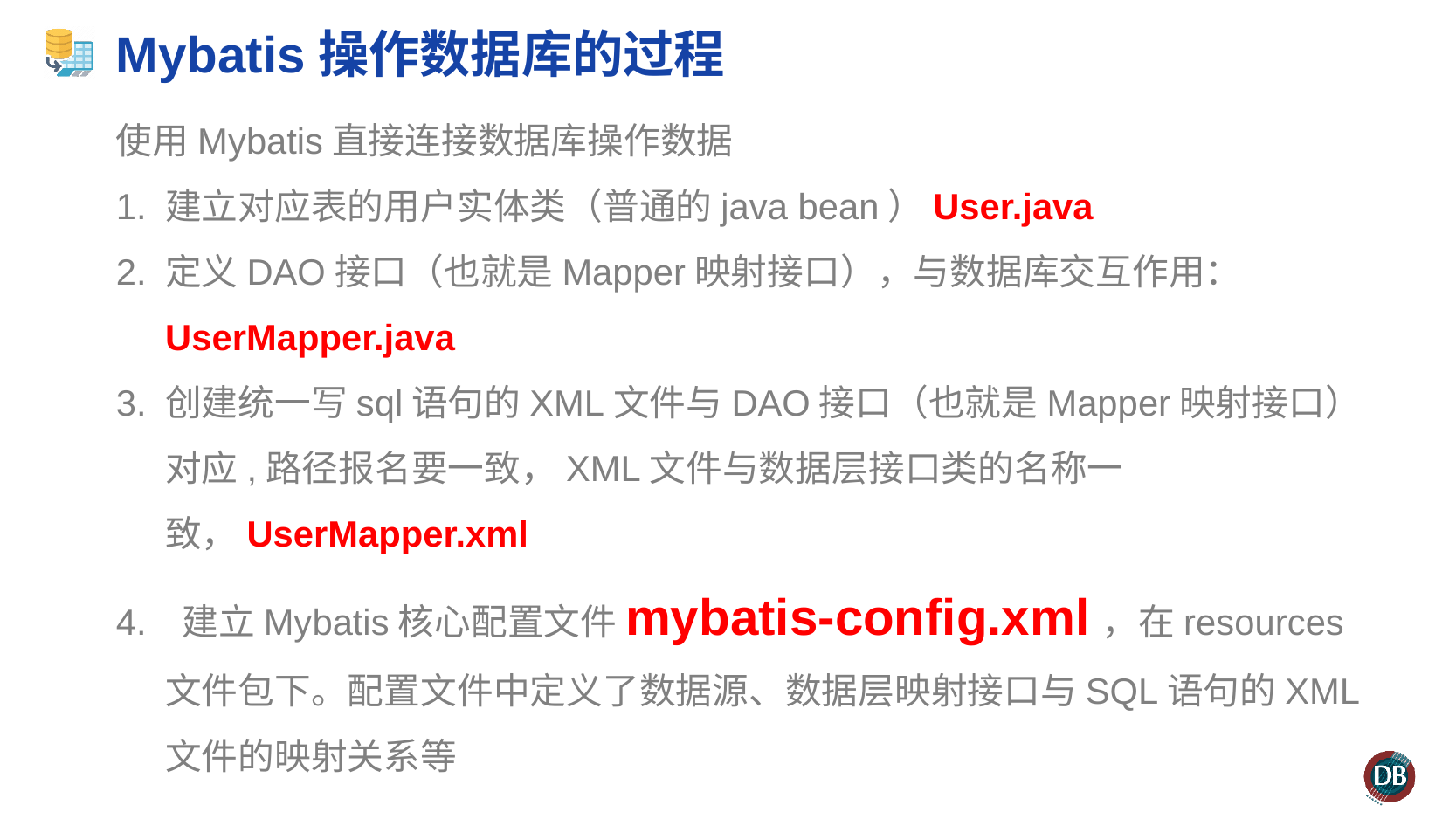

# Mybatis操作数据库的过程
使用Mybatis直接连接数据库操作数据
建立对应表的用户实体类（普通的java bean）User.java
定义DAO接口（也就是Mapper映射接口），与数据库交互作用：UserMapper.java
创建统一写sql语句的XML文件与DAO接口（也就是Mapper映射接口）对应,路径报名要一致，XML文件与数据层接口类的名称一致，UserMapper.xml
 建立Mybatis核心配置文件mybatis-config.xml，在resources文件包下。配置文件中定义了数据源、数据层映射接口与SQL语句的XML文件的映射关系等